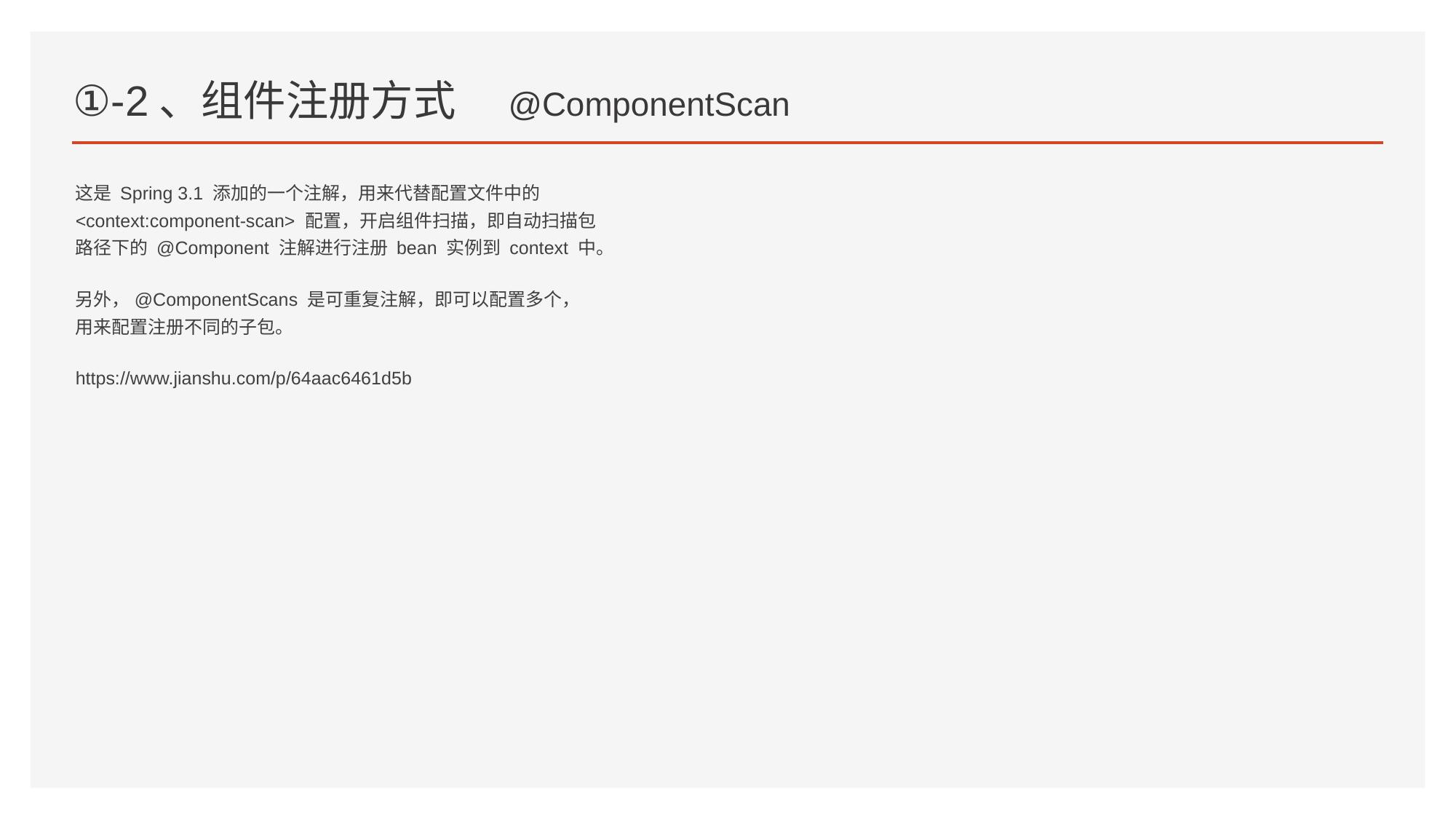

# ①-2、组件注册方式　@ComponentScan
这是 Spring 3.1 添加的一个注解，用来代替配置文件中的 <context:component-scan> 配置，开启组件扫描，即自动扫描包路径下的 @Component 注解进行注册 bean 实例到 context 中。
另外，@ComponentScans 是可重复注解，即可以配置多个，用来配置注册不同的子包。
https://www.jianshu.com/p/64aac6461d5b